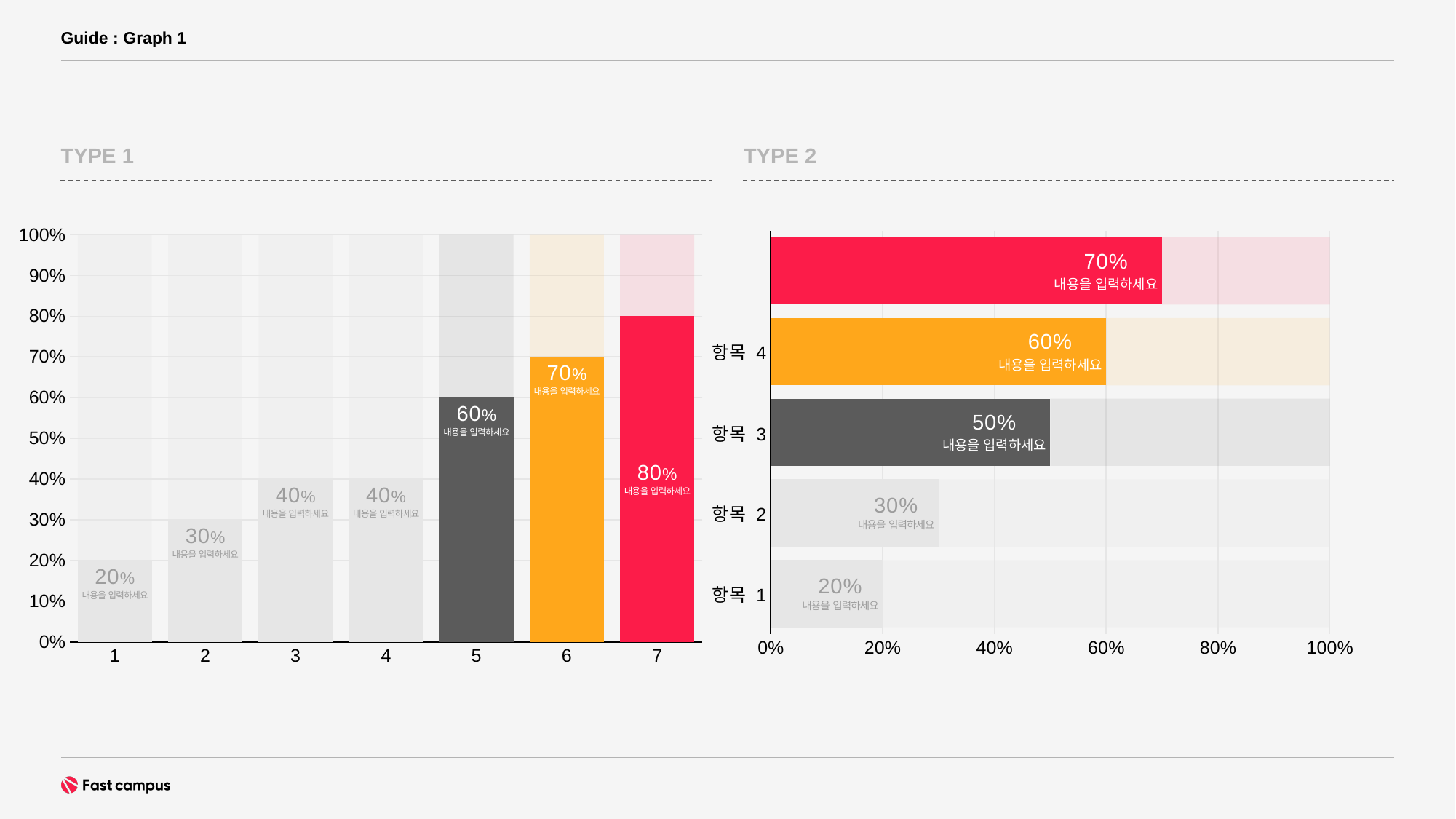

Guide : Graph 1
TYPE 1
TYPE 2

### Chart

| Category | 계열 1 | 계열 2 |
|---|---|---|
| 항목 1 | 20.0 | 80.0 |
| 항목 2 | 30.0 | 70.0 |
| 항목 3 | 50.0 | 50.0 |
| 항목 4 | 60.0 | 40.0 |

### Chart

| Category | 계열 1 | 계열 2 |
|---|---|---|
| 1 | 20.0 | 80.0 |
| 2 | 30.0 | 70.0 |
| 3 | 40.0 | 60.0 |
| 4 | 40.0 | 60.0 |
| 5 | 60.0 | 40.0 |
| 6 | 70.0 | 30.0 |
| 7 | 80.0 | 20.0 |